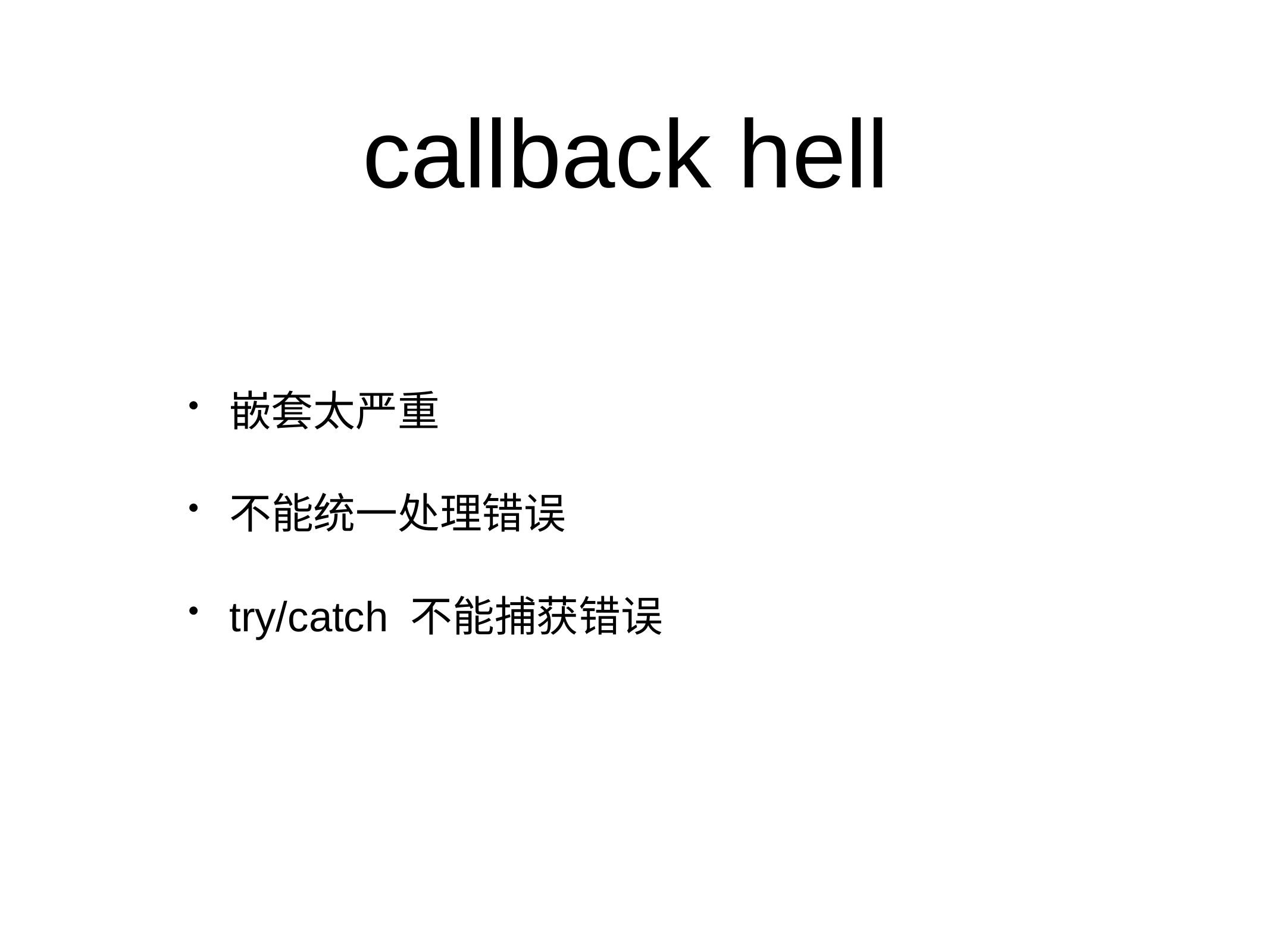

# callback hell
嵌套太严重
不能统一处理错误
try/catch 不能捕获错误